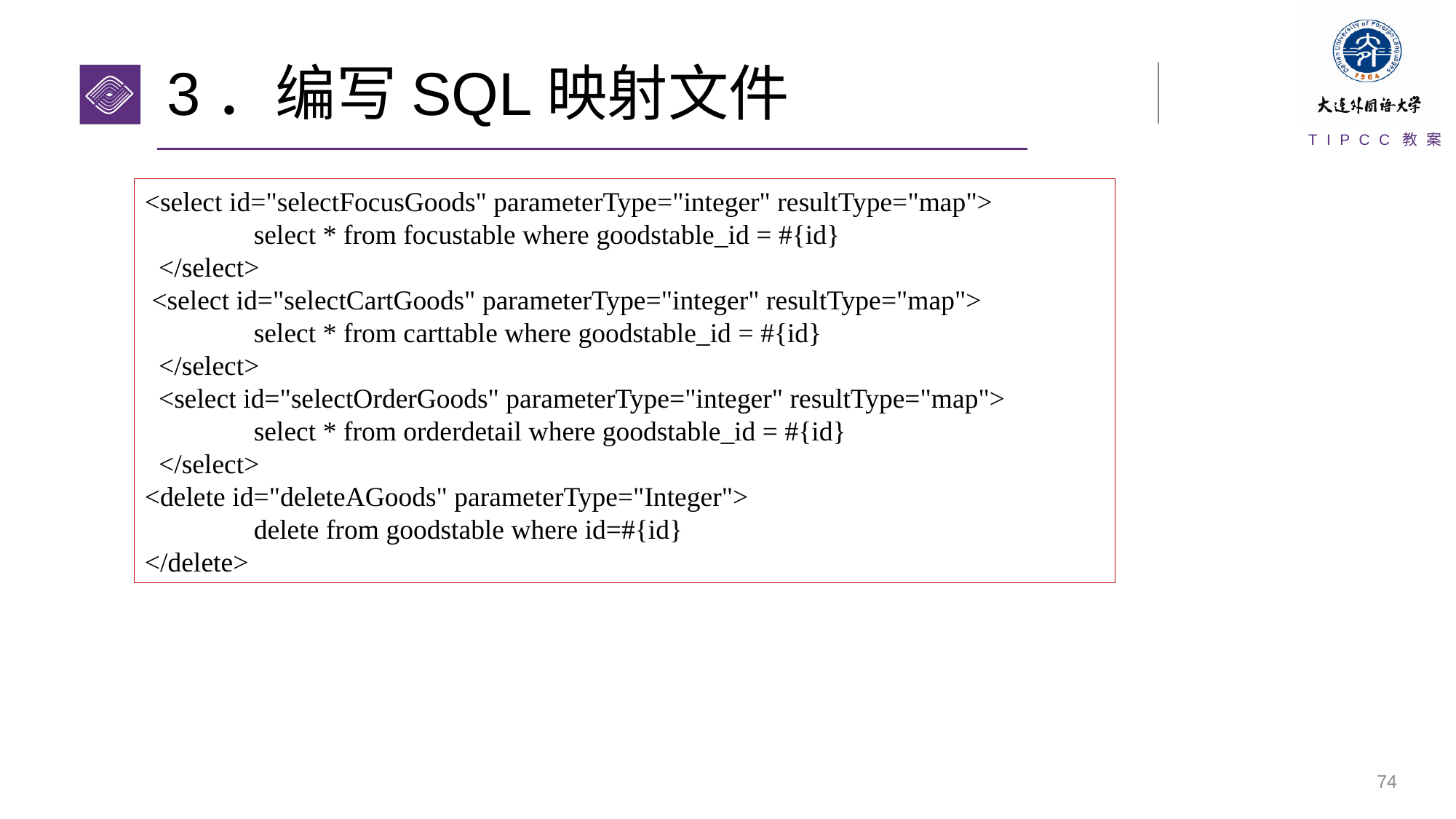

# 3．编写SQL映射文件
<select id="selectFocusGoods" parameterType="integer" resultType="map">
  	select * from focustable where goodstable_id = #{id}
  </select>
 <select id="selectCartGoods" parameterType="integer" resultType="map">
  	select * from carttable where goodstable_id = #{id}
  </select>
  <select id="selectOrderGoods" parameterType="integer" resultType="map">
  	select * from orderdetail where goodstable_id = #{id}
  </select>
<delete id="deleteAGoods" parameterType="Integer">
	delete from goodstable where id=#{id}
</delete>
74